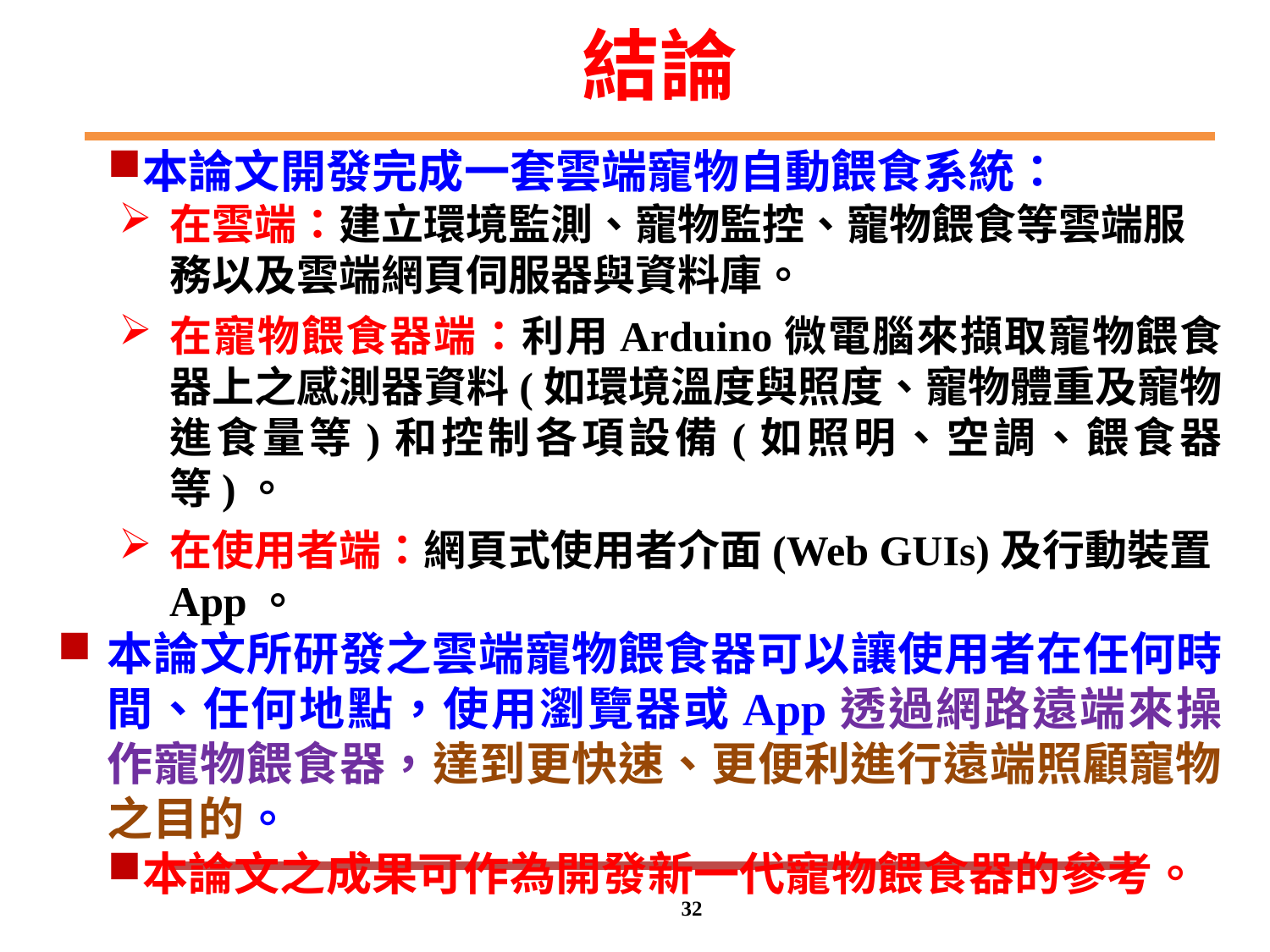

# 結論
本論文開發完成一套雲端寵物自動餵食系統：
在雲端：建立環境監測、寵物監控、寵物餵食等雲端服務以及雲端網頁伺服器與資料庫。
在寵物餵食器端：利用Arduino微電腦來擷取寵物餵食器上之感測器資料(如環境溫度與照度、寵物體重及寵物進食量等)和控制各項設備(如照明、空調、餵食器等)。
在使用者端：網頁式使用者介面(Web GUIs)及行動裝置App。
本論文所研發之雲端寵物餵食器可以讓使用者在任何時間、任何地點，使用瀏覽器或App透過網路遠端來操作寵物餵食器，達到更快速、更便利進行遠端照顧寵物之目的。
本論文之成果可作為開發新一代寵物餵食器的參考。
32